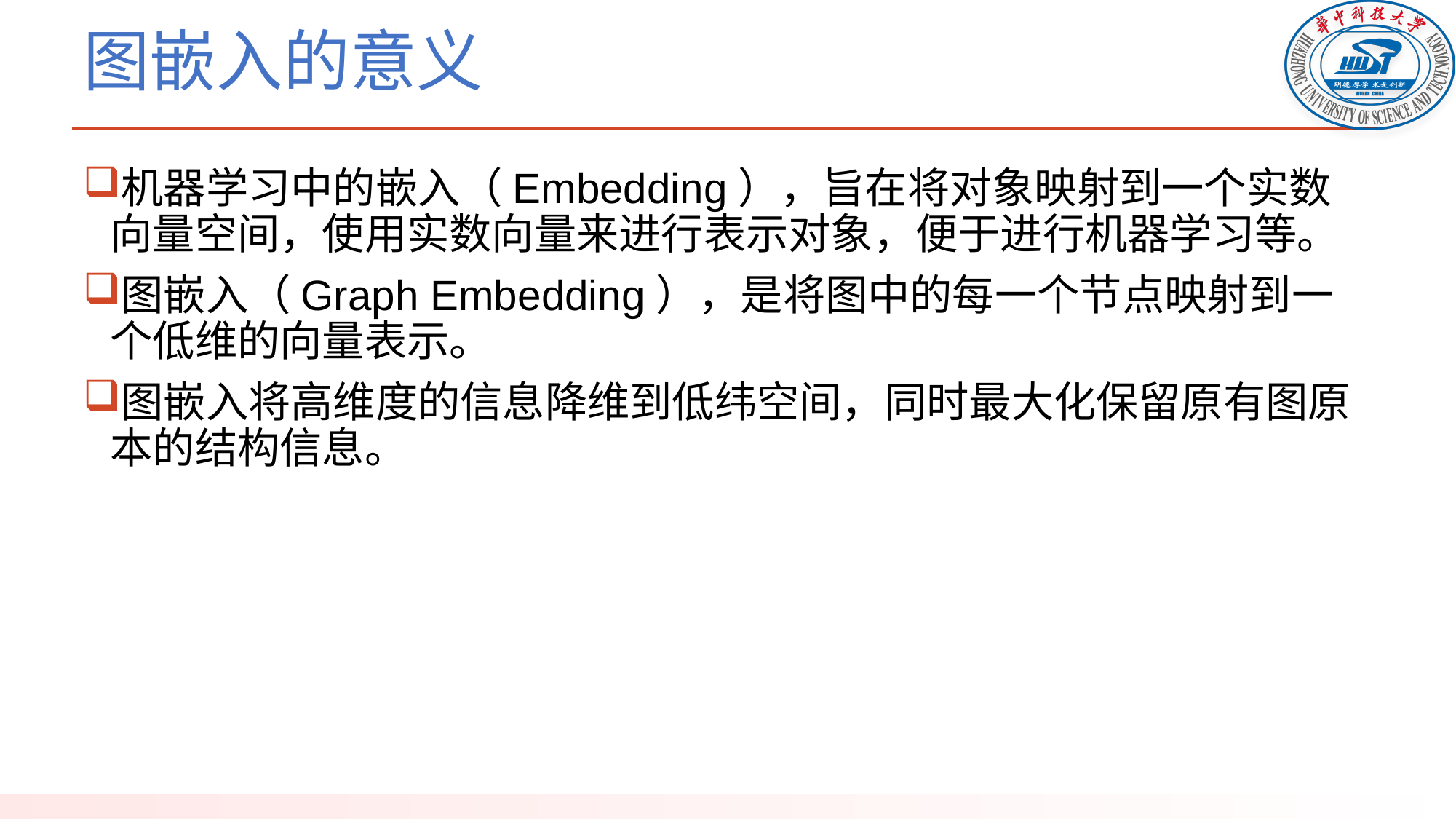

# 图嵌入的意义
机器学习中的嵌入（Embedding），旨在将对象映射到一个实数向量空间，使用实数向量来进行表示对象，便于进行机器学习等。
图嵌入（Graph Embedding），是将图中的每一个节点映射到一个低维的向量表示。
图嵌入将高维度的信息降维到低纬空间，同时最大化保留原有图原本的结构信息。